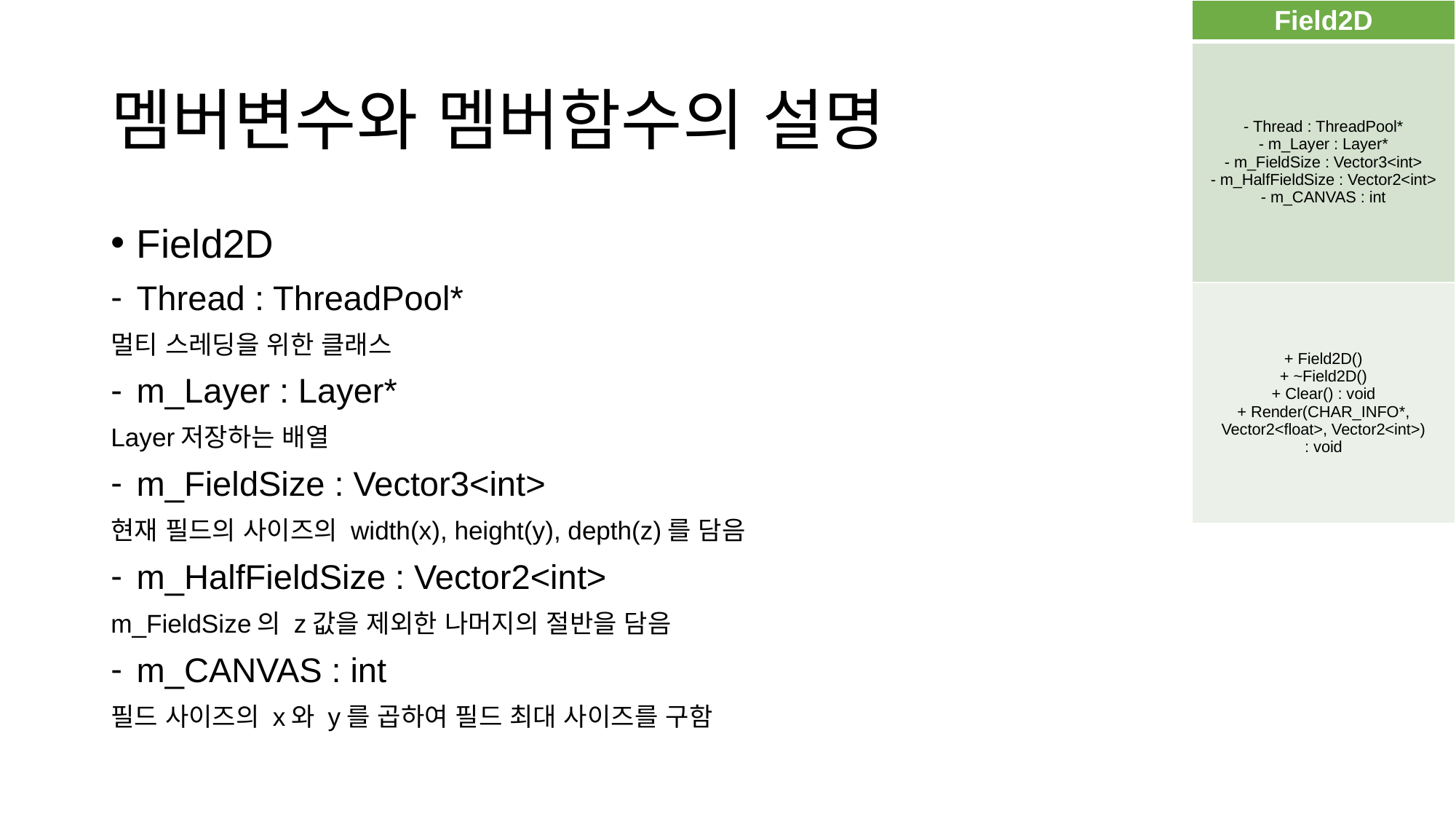

| Field2D |
| --- |
| - Thread : ThreadPool\* - m\_Layer : Layer\* - m\_FieldSize : Vector3<int> - m\_HalfFieldSize : Vector2<int> - m\_CANVAS : int |
| + Field2D() + ~Field2D() + Clear() : void + Render(CHAR\_INFO\*, Vector2<float>, Vector2<int>) : void |
# 멤버변수와 멤버함수의 설명
Field2D
Thread : ThreadPool*
멀티 스레딩을 위한 클래스
m_Layer : Layer*
Layer저장하는 배열
m_FieldSize : Vector3<int>
현재 필드의 사이즈의 width(x), height(y), depth(z)를 담음
m_HalfFieldSize : Vector2<int>
m_FieldSize의 z값을 제외한 나머지의 절반을 담음
m_CANVAS : int
필드 사이즈의 x와 y를 곱하여 필드 최대 사이즈를 구함